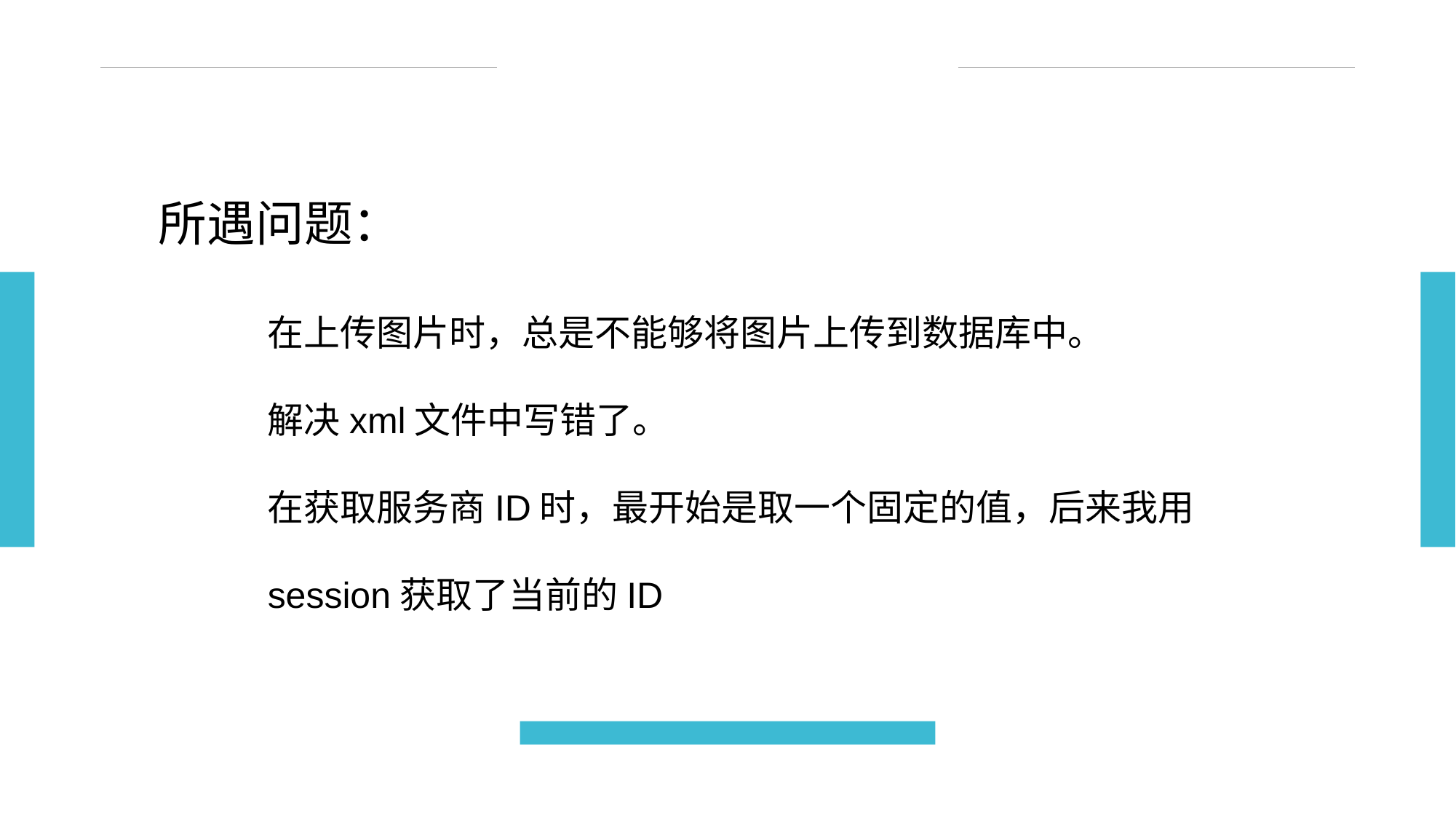

所遇问题：

	在上传图片时，总是不能够将图片上传到数据库中。

	解决xml文件中写错了。

	在获取服务商ID时，最开始是取一个固定的值，后来我用

	session获取了当前的ID